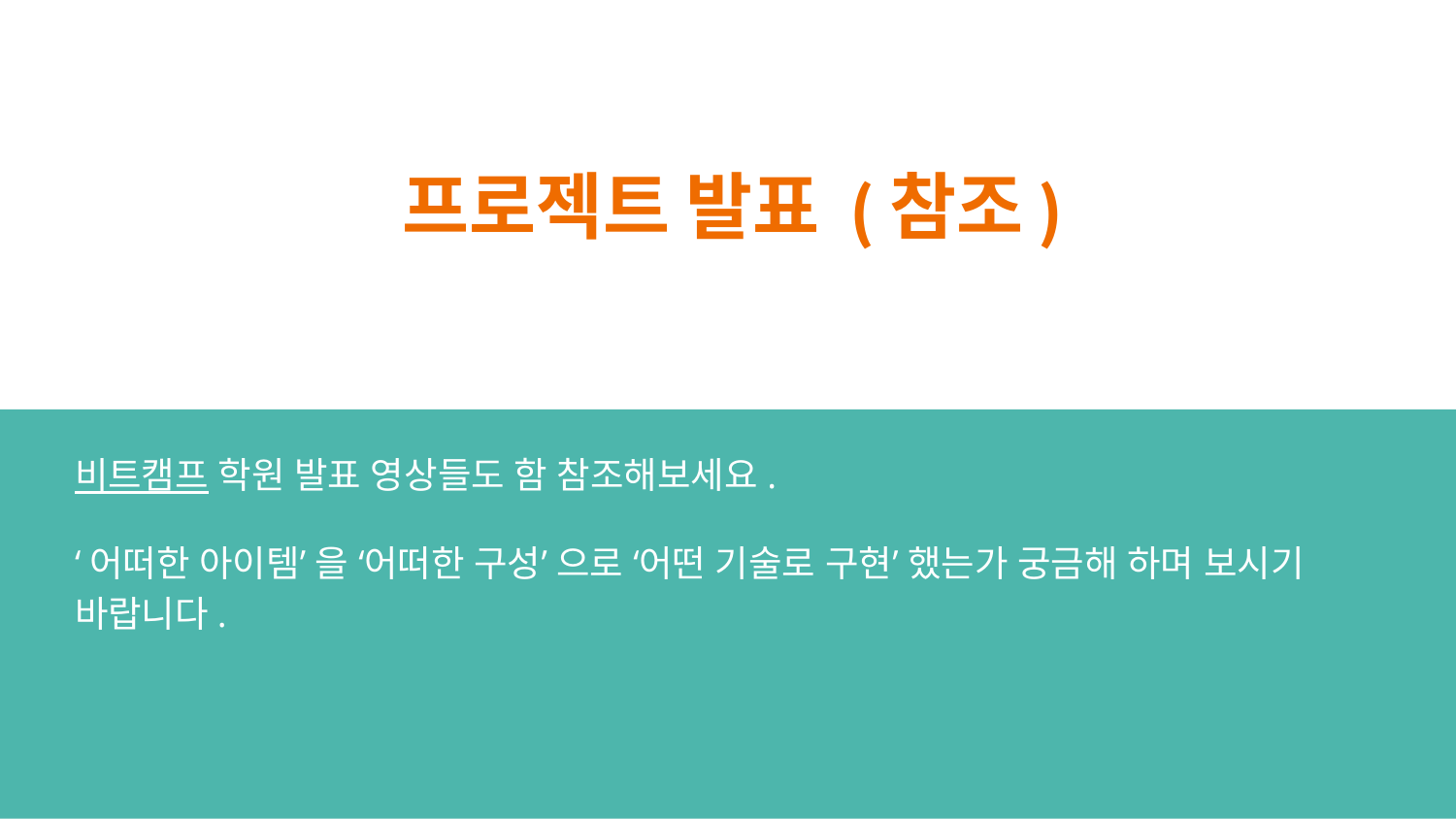

# 프로젝트 발표 (참조)
비트캠프 학원 발표 영상들도 함 참조해보세요.
‘어떠한 아이템’ 을 ‘어떠한 구성’ 으로 ‘어떤 기술로 구현’ 했는가 궁금해 하며 보시기 바랍니다.